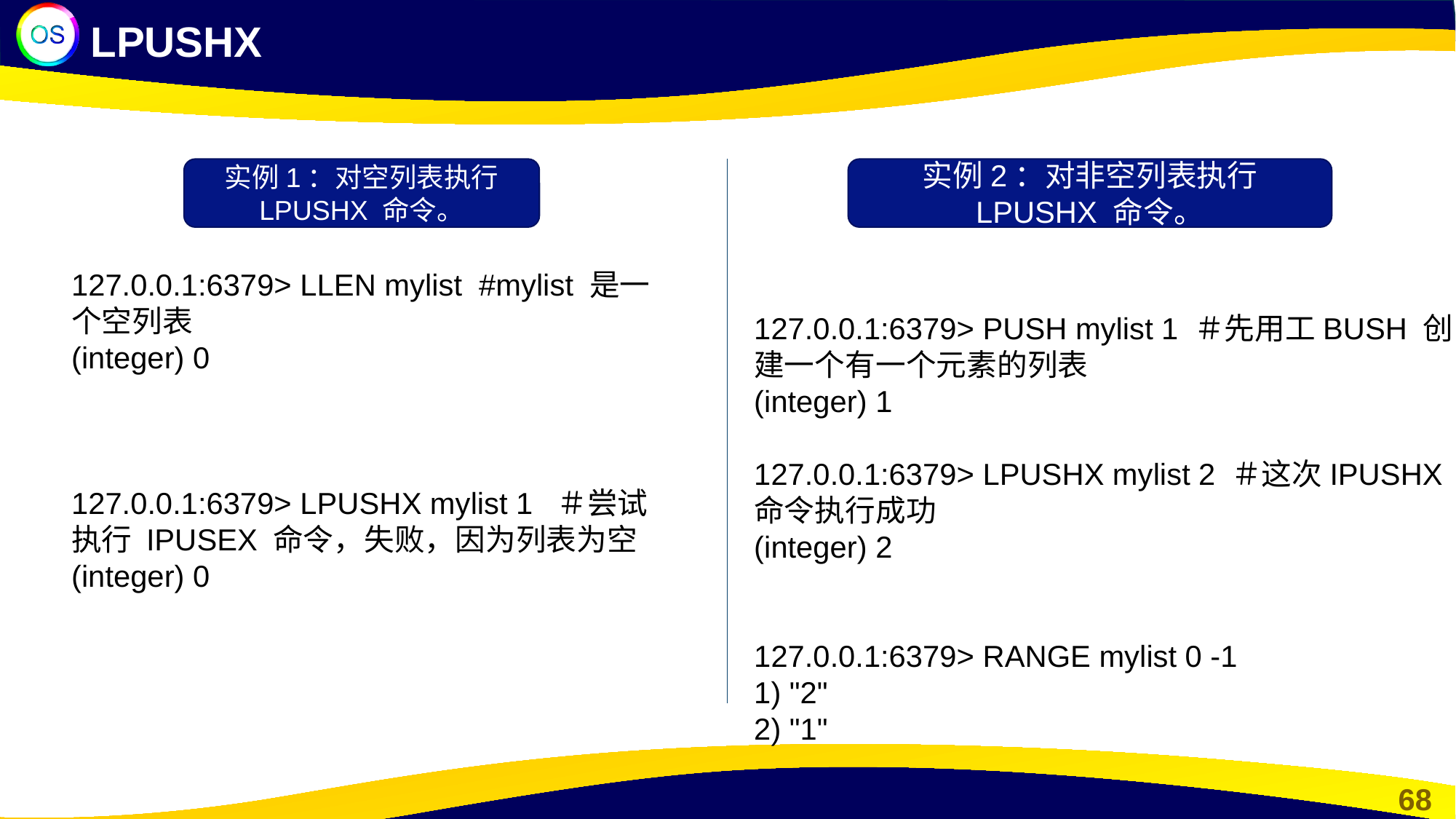

LPUSHX
实例1：对空列表执行 LPUSHX 命令。
实例2：对非空列表执行 LPUSHX 命令。
127.0.0.1:6379> LLEN mylist  #mylist 是一个空列表
(integer) 0

127.0.0.1:6379> LPUSHX mylist 1  ＃尝试执行 IPUSEX 命令，失败，因为列表为空
(integer) 0
127.0.0.1:6379> PUSH mylist 1 ＃先用工BUSH 创建一个有一个元素的列表
(integer) 1

127.0.0.1:6379> LPUSHX mylist 2 ＃这次IPUSHX 命令执行成功
(integer) 2

127.0.0.1:6379> RANGE mylist 0 -1
1) "2"
2) "1"